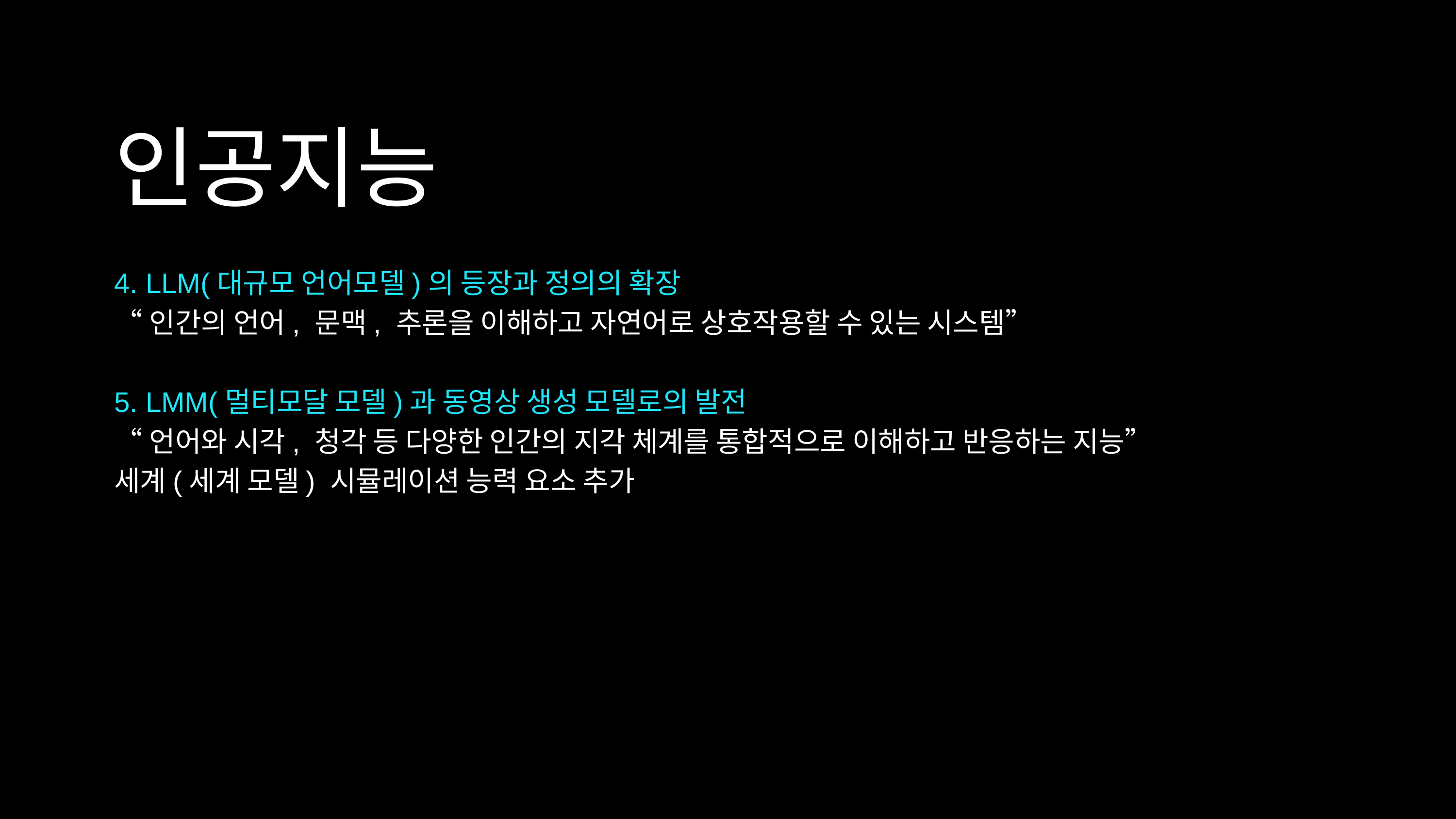

인공지능
4. LLM(대규모 언어모델)의 등장과 정의의 확장
“인간의 언어, 문맥, 추론을 이해하고 자연어로 상호작용할 수 있는 시스템”

5. LMM(멀티모달 모델)과 동영상 생성 모델로의 발전
“언어와 시각, 청각 등 다양한 인간의 지각 체계를 통합적으로 이해하고 반응하는 지능”
세계(세계 모델) 시뮬레이션 능력 요소 추가